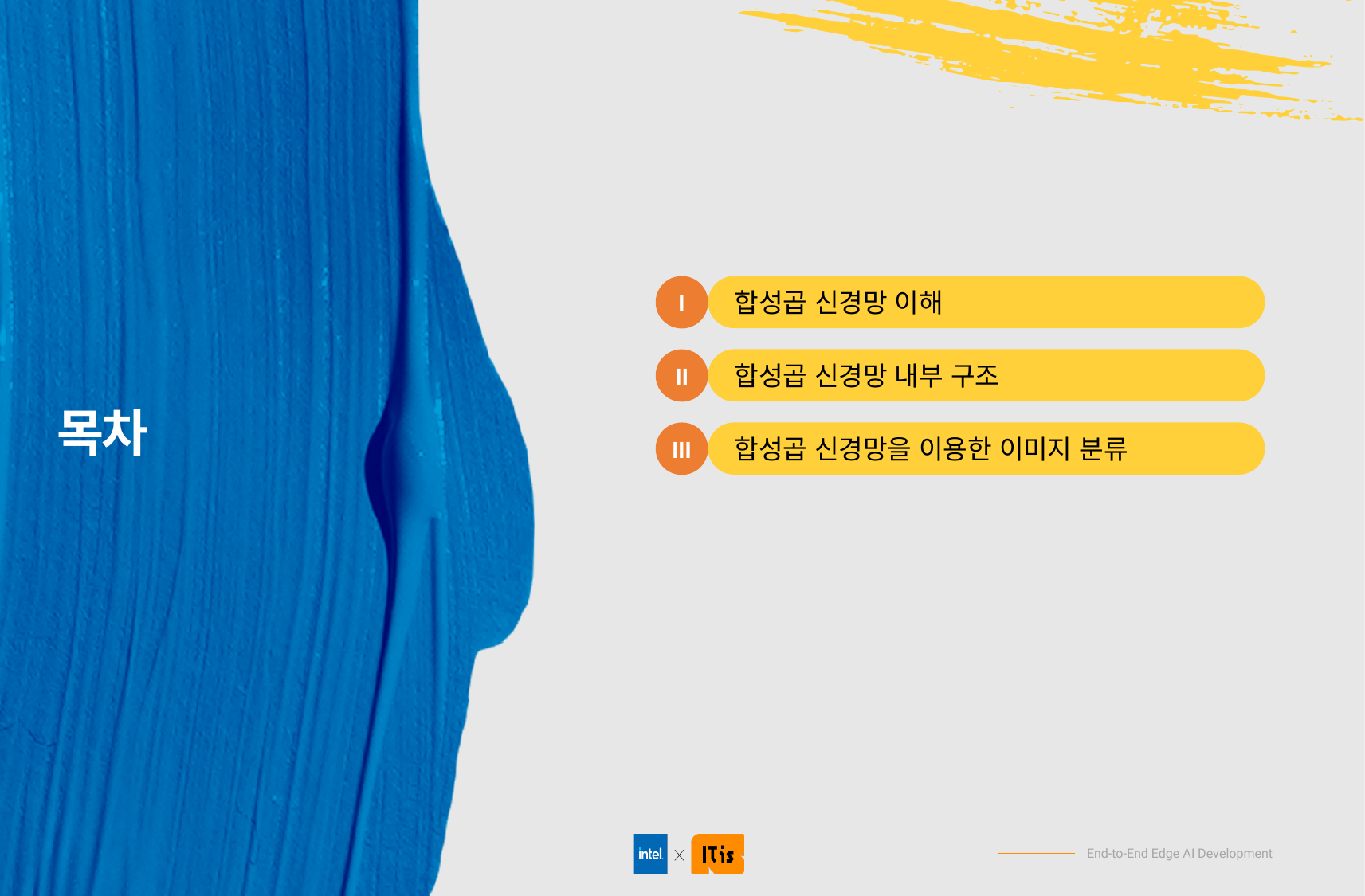

I
합성곱 신경망 이해
II
합성곱 신경망 내부 구조
# 목차
III
합성곱 신경망을 이용한 이미지 분류